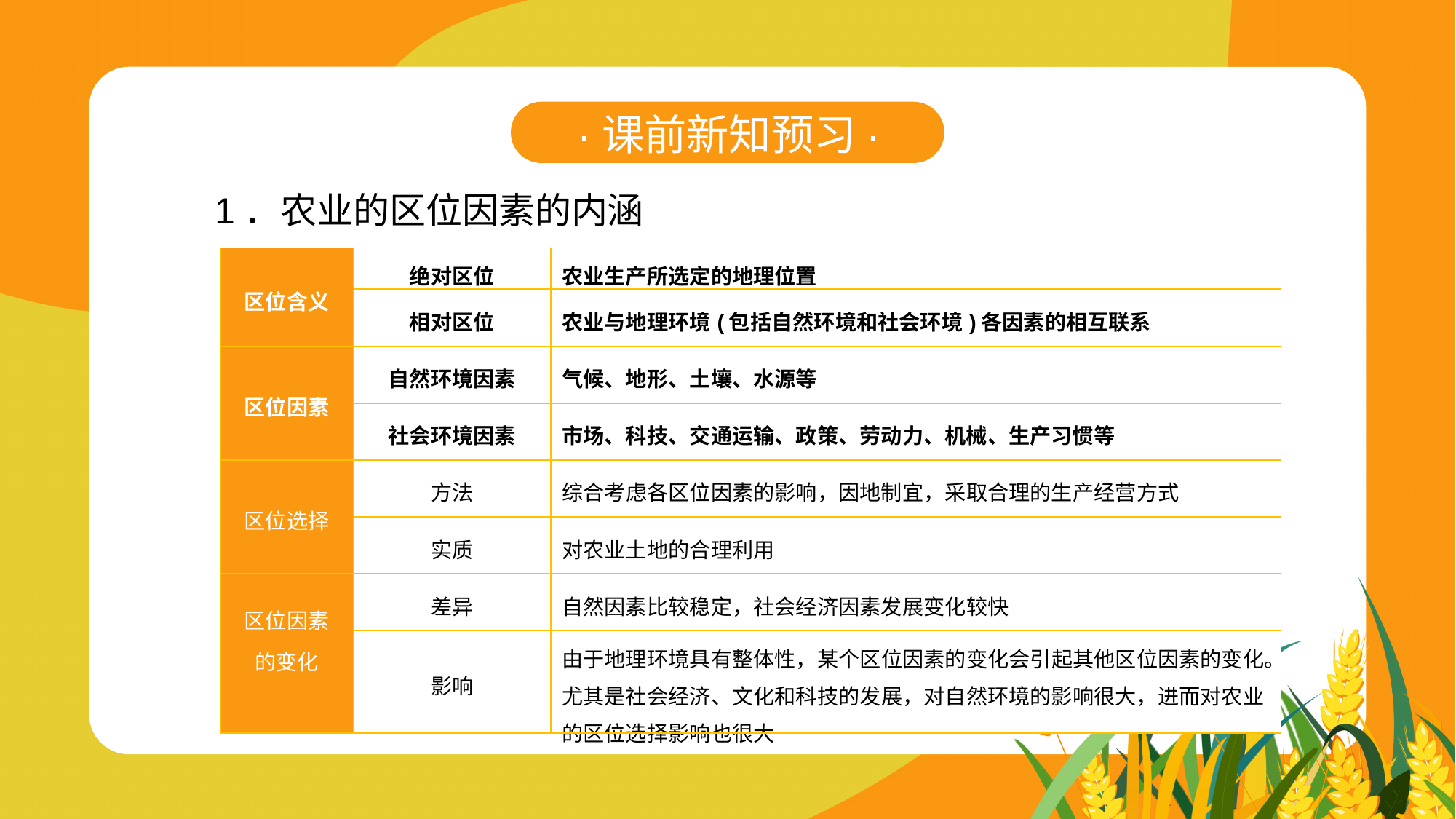

·课前新知预习·
1．农业的区位因素的内涵
| 区位含义 | 绝对区位 | 农业生产所选定的地理位置 |
| --- | --- | --- |
|  | 相对区位 | 农业与地理环境(包括自然环境和社会环境)各因素的相互联系 |
| 区位因素 | 自然环境因素 | 气候、地形、土壤、水源等 |
|  | 社会环境因素 | 市场、科技、交通运输、政策、劳动力、机械、生产习惯等 |
| 区位选择 | 方法 | 综合考虑各区位因素的影响，因地制宜，采取合理的生产经营方式 |
|  | 实质 | 对农业土地的合理利用 |
| 区位因素 的变化 | 差异 | 自然因素比较稳定，社会经济因素发展变化较快 |
|  | 影响 | 由于地理环境具有整体性，某个区位因素的变化会引起其他区位因素的变化。尤其是社会经济、文化和科技的发展，对自然环境的影响很大，进而对农业的区位选择影响也很大 |